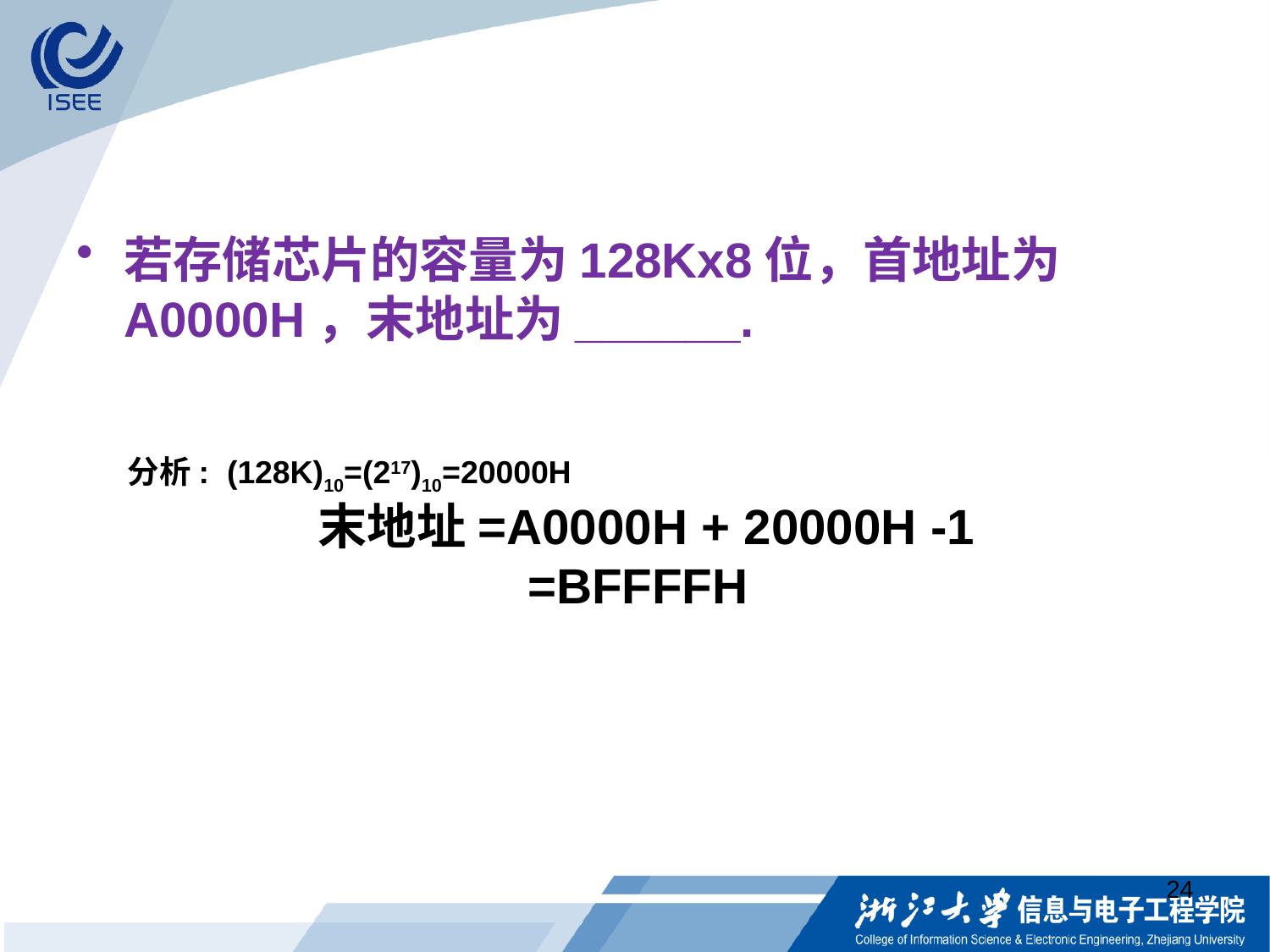

#
若存储芯片的容量为128Kx8位，首地址为A0000H，末地址为______.

分析:  (128K)10=(217)10=20000H
末地址=A0000H + 20000H -1
	      =BFFFFH

24